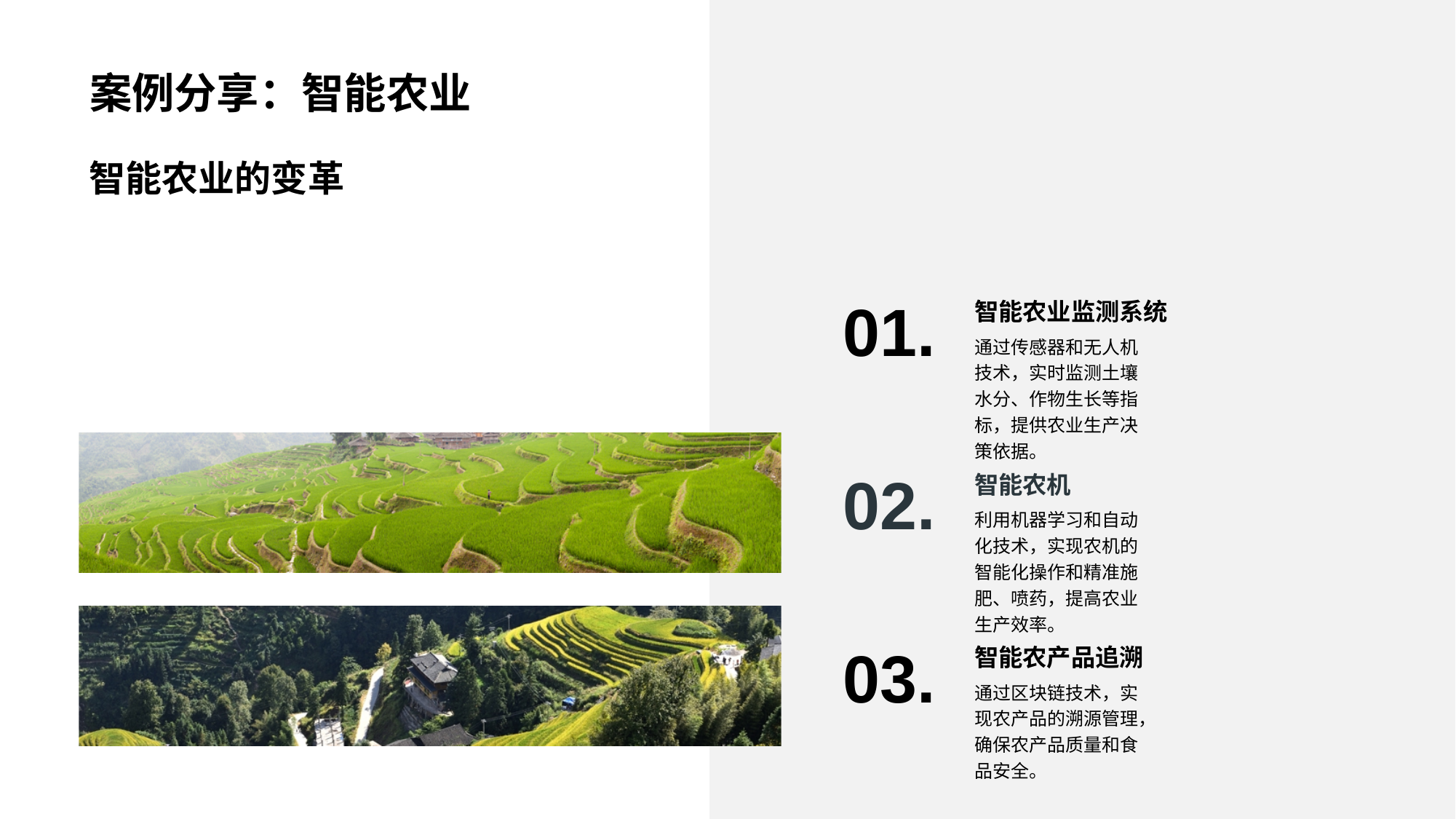

# 案例分享：智能农业

智能农业的变革
01.
智能农业监测系统
通过传感器和无人机技术，实时监测土壤水分、作物生长等指标，提供农业生产决策依据。

02.
智能农机
利用机器学习和自动化技术，实现农机的智能化操作和精准施肥、喷药，提高农业生产效率。

03.
智能农产品追溯
通过区块链技术，实现农产品的溯源管理，确保农产品质量和食品安全。